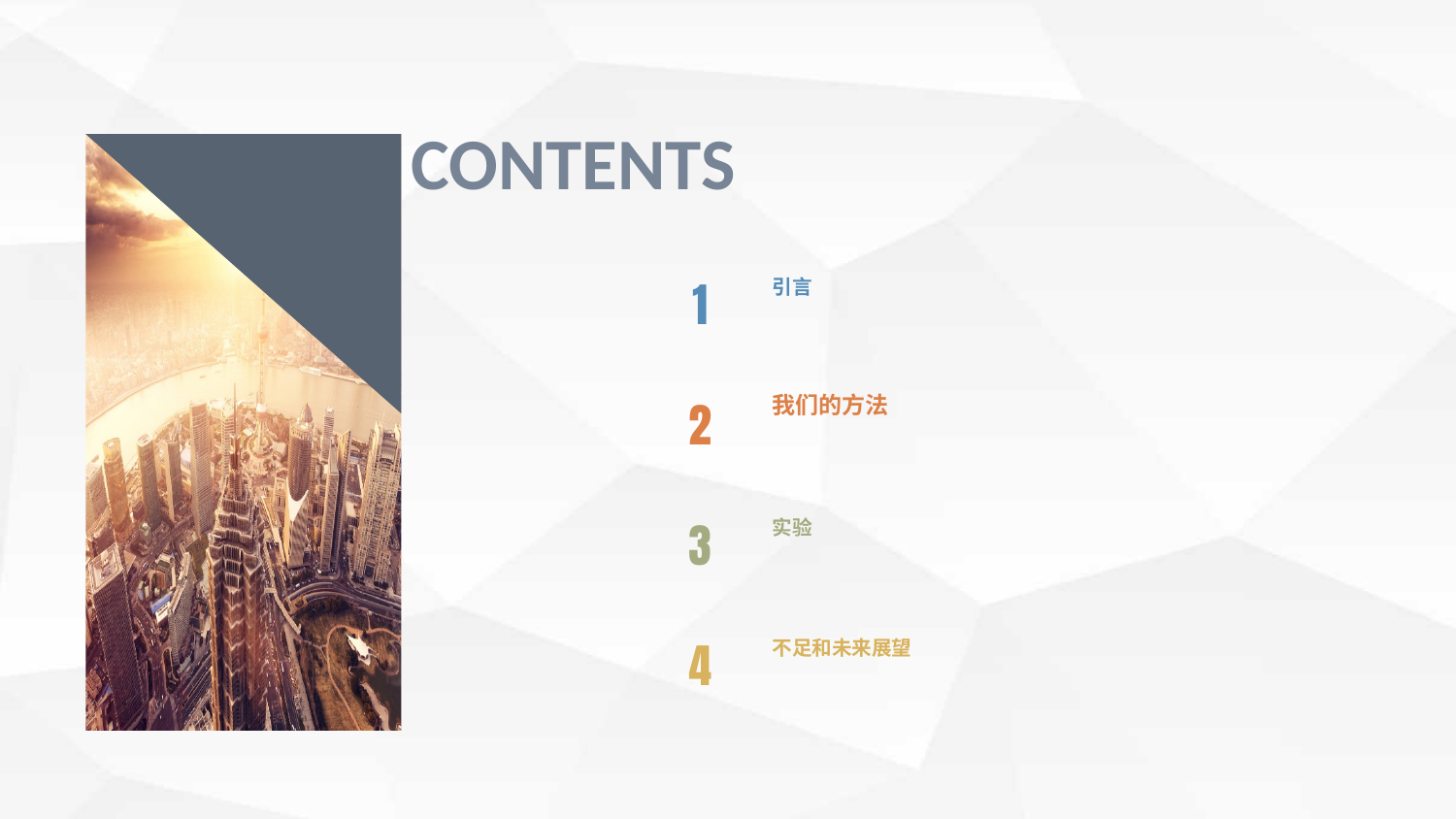

CONTENTS
1
引言

我们的方法
2
3
实验
4
不足和未来展望